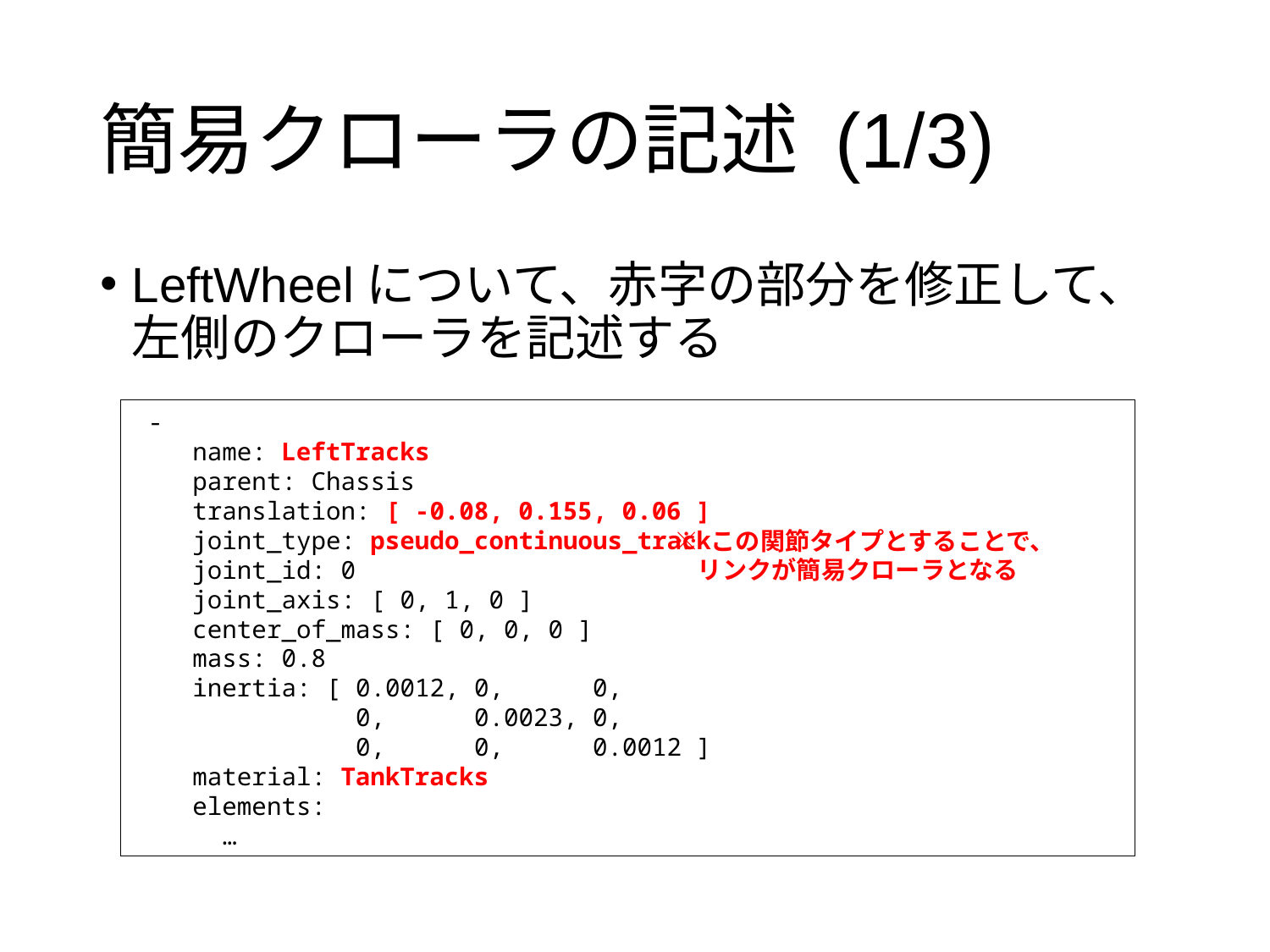

# 簡易クローラの記述 (1/3)
LeftWheelについて、赤字の部分を修正して、左側のクローラを記述する
 -
    name: LeftTracks
    parent: Chassis
    translation: [ -0.08, 0.155, 0.06 ]
    joint_type: pseudo_continuous_track
    joint_id: 0
    joint_axis: [ 0, 1, 0 ]
    center_of_mass: [ 0, 0, 0 ]
    mass: 0.8
    inertia: [ 0.0012, 0,      0,
               0,      0.0023, 0,
               0,      0,      0.0012 ]
    material: TankTracks
    elements:
      …
※ この関節タイプとすることで、
   リンクが簡易クローラとなる